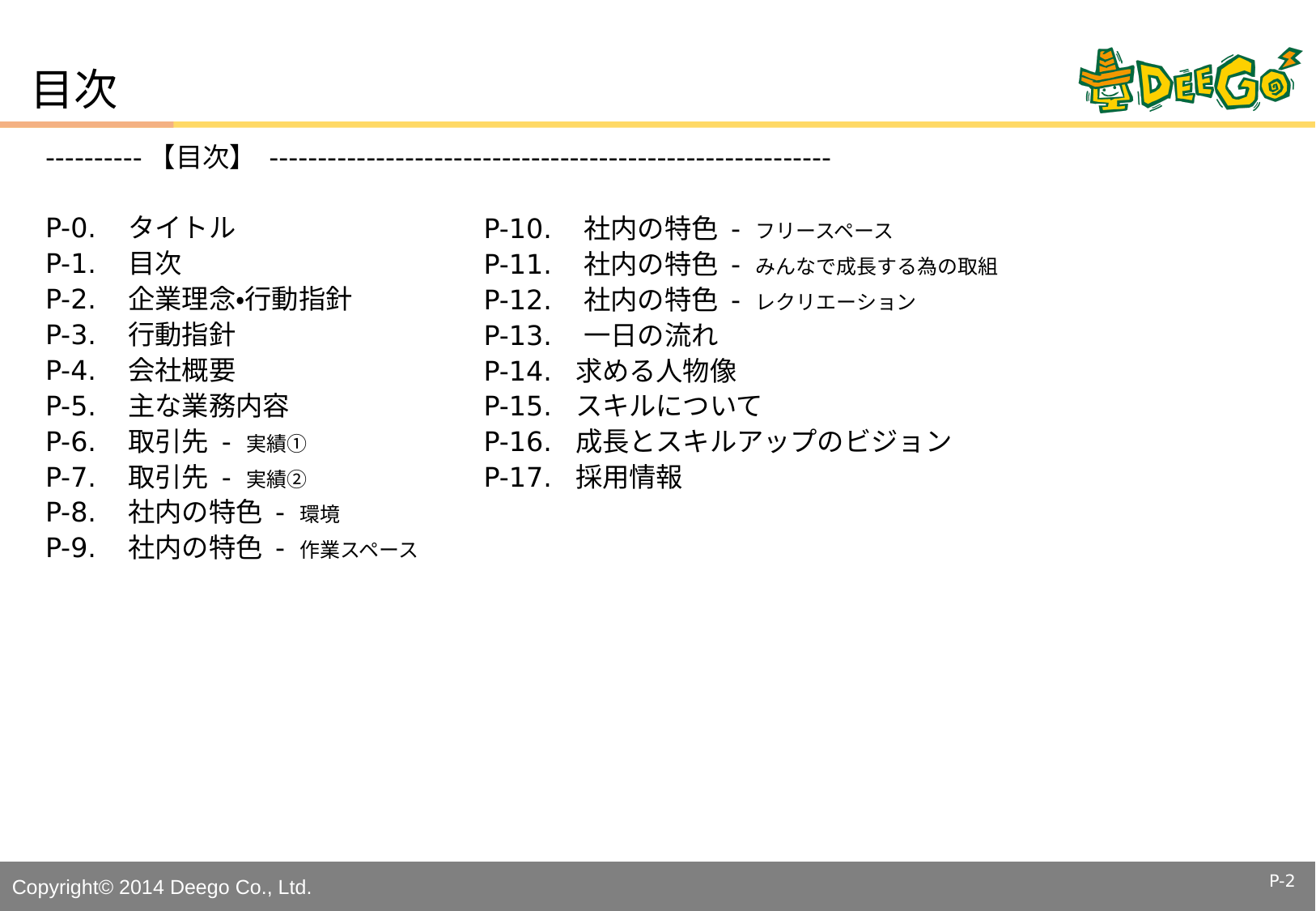

# 目次
----------【目次】 ----------------------------------------------------------

P-0.   タイトル
P-1.   目次
P-2.   企業理念・行動指針
P-3.   行動指針
P-4.   会社概要
P-5.   主な業務内容
P-6.   取引先 - 実績①
P-7.   取引先 - 実績②
P-8.   社内の特色 - 環境
P-9.   社内の特色 - 作業スペース

P-10.   社内の特色 - フリースペース
P-11.   社内の特色 - みんなで成長する為の取組
P-12.   社内の特色 - レクリエーション
P-13.   一日の流れ
P-14.  求める人物像
P-15.  スキルについて
P-16.  成長とスキルアップのビジョン
P-17.  採用情報

P-2